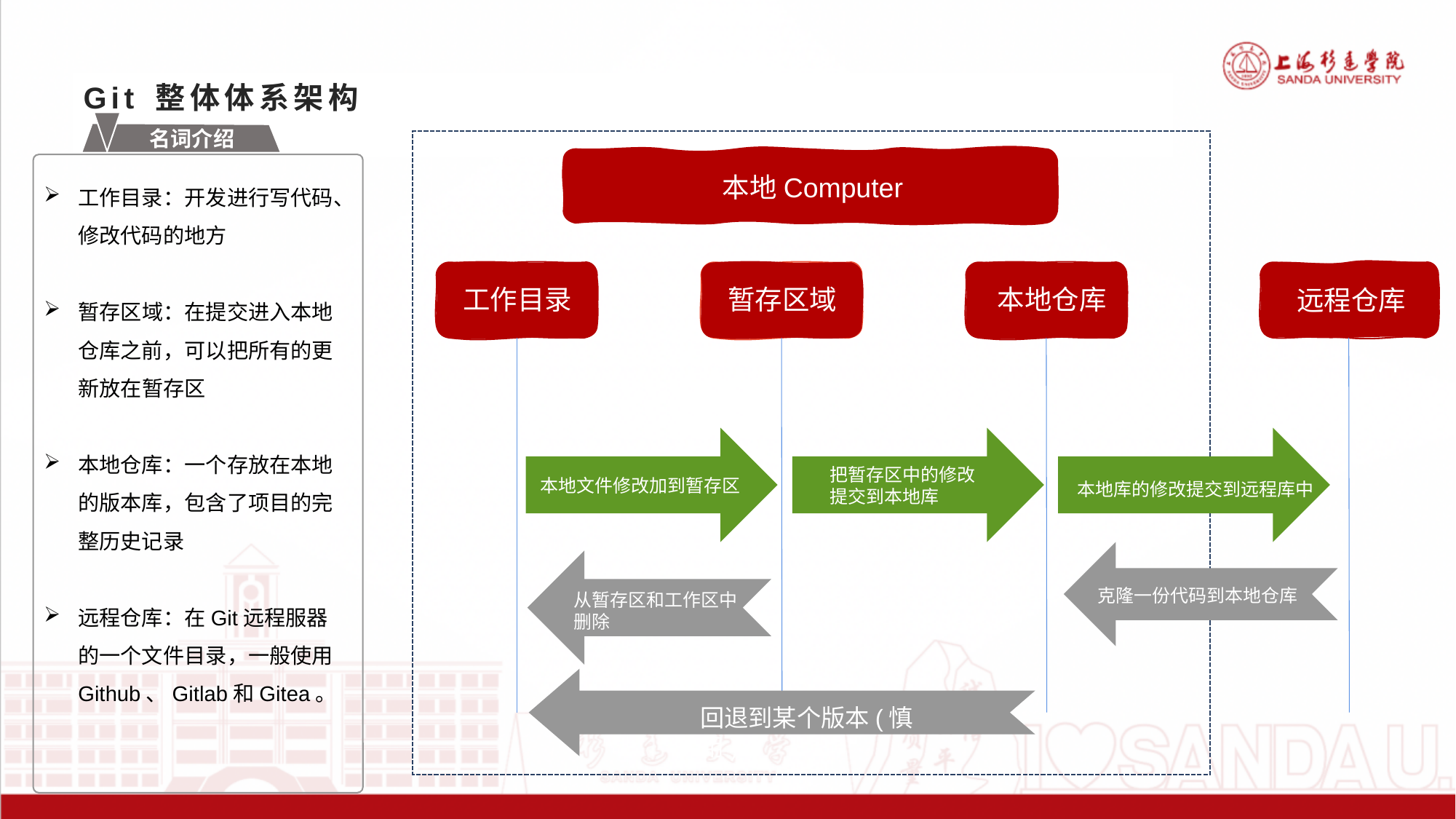

# Git 整体体系架构

名词介绍

本地Computer

工作目录
暂存区域
本地仓库
远程仓库

把暂存区中的修改
提交到本地库
本地库的修改提交到远程库中
本地文件修改加到暂存区

克隆一份代码到本地仓库
从暂存区和工作区中删除

回退到某个版本(慎用)

工作目录：开发进行写代码、修改代码的地方

暂存区域：在提交进入本地仓库之前，可以把所有的更新放在暂存区

本地仓库：一个存放在本地的版本库，包含了项目的完整历史记录

远程仓库：在Git远程服器的一个文件目录，一般使用Github、Gitlab和Gitea。